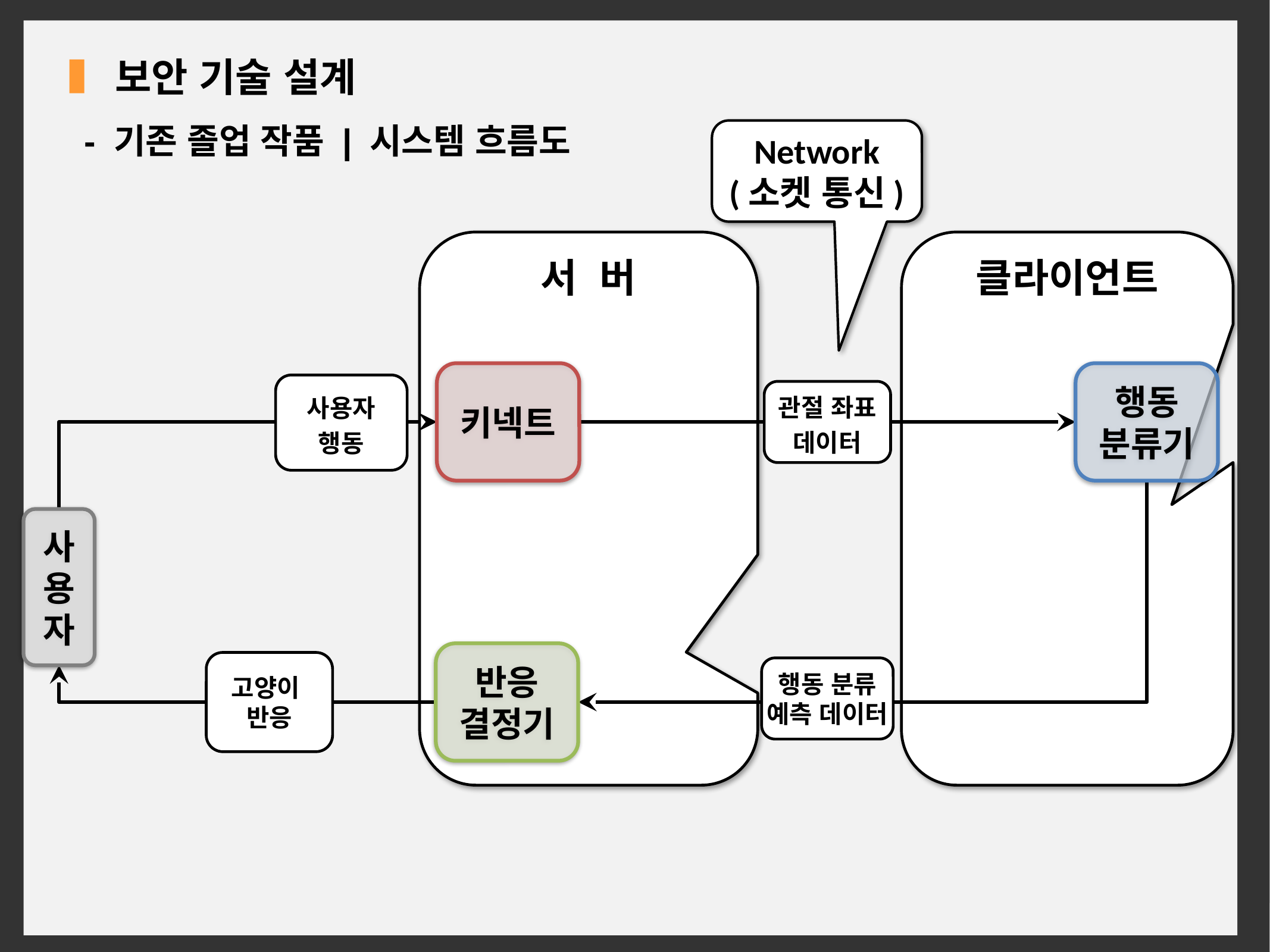

보안 기술 설계
- 기존 졸업 작품 | 시스템 흐름도
Network
(소켓 통신)
서  버
클라이언트
키넥트
행동
분류기
사용자
행동
관절 좌표
데이터
사용자
반응
결정기
고양이
반응
행동 분류 예측 데이터